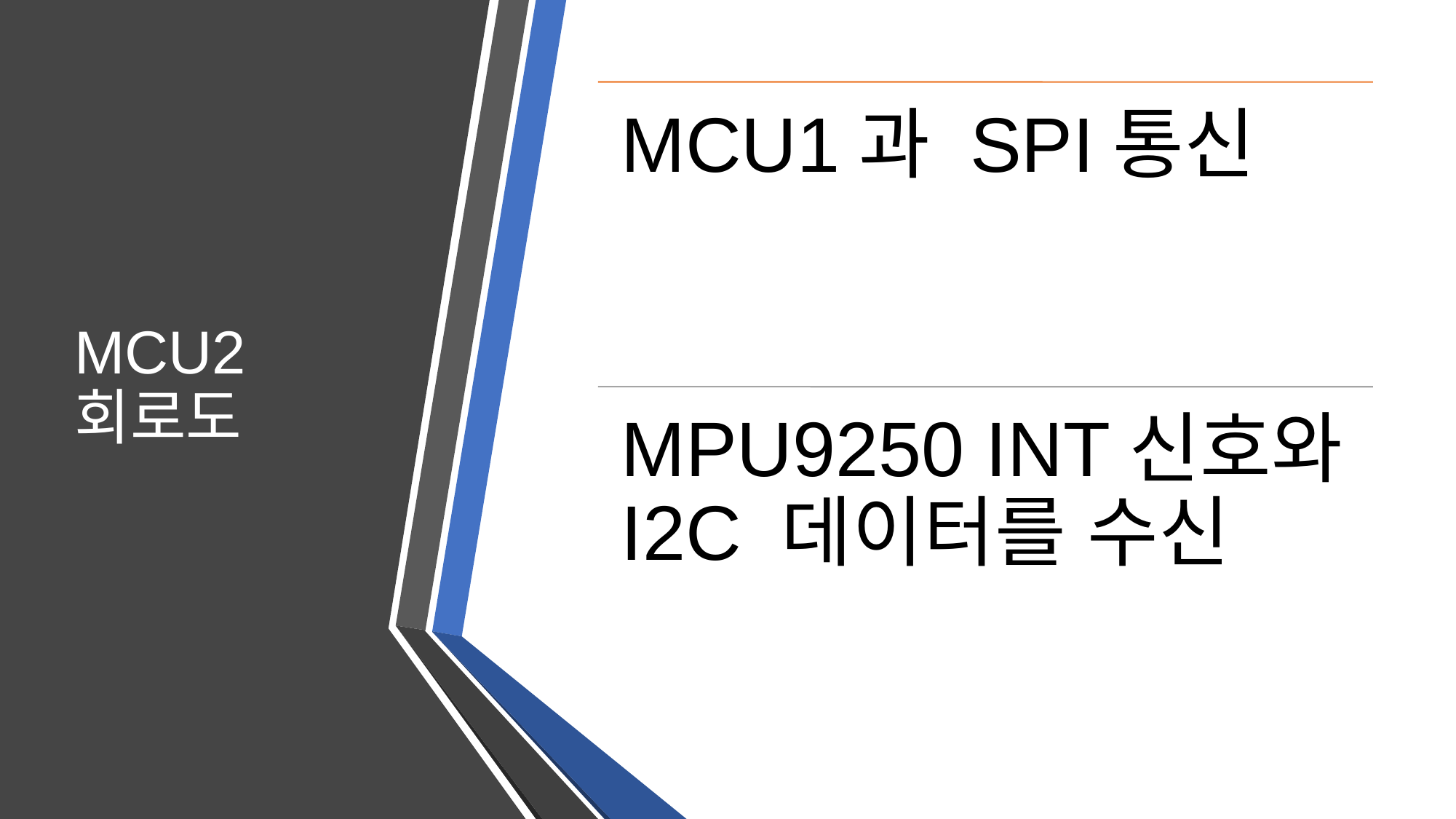

# MCU2 회로도
MCU1과 SPI통신
MPU9250 INT신호와 I2C 데이터를 수신